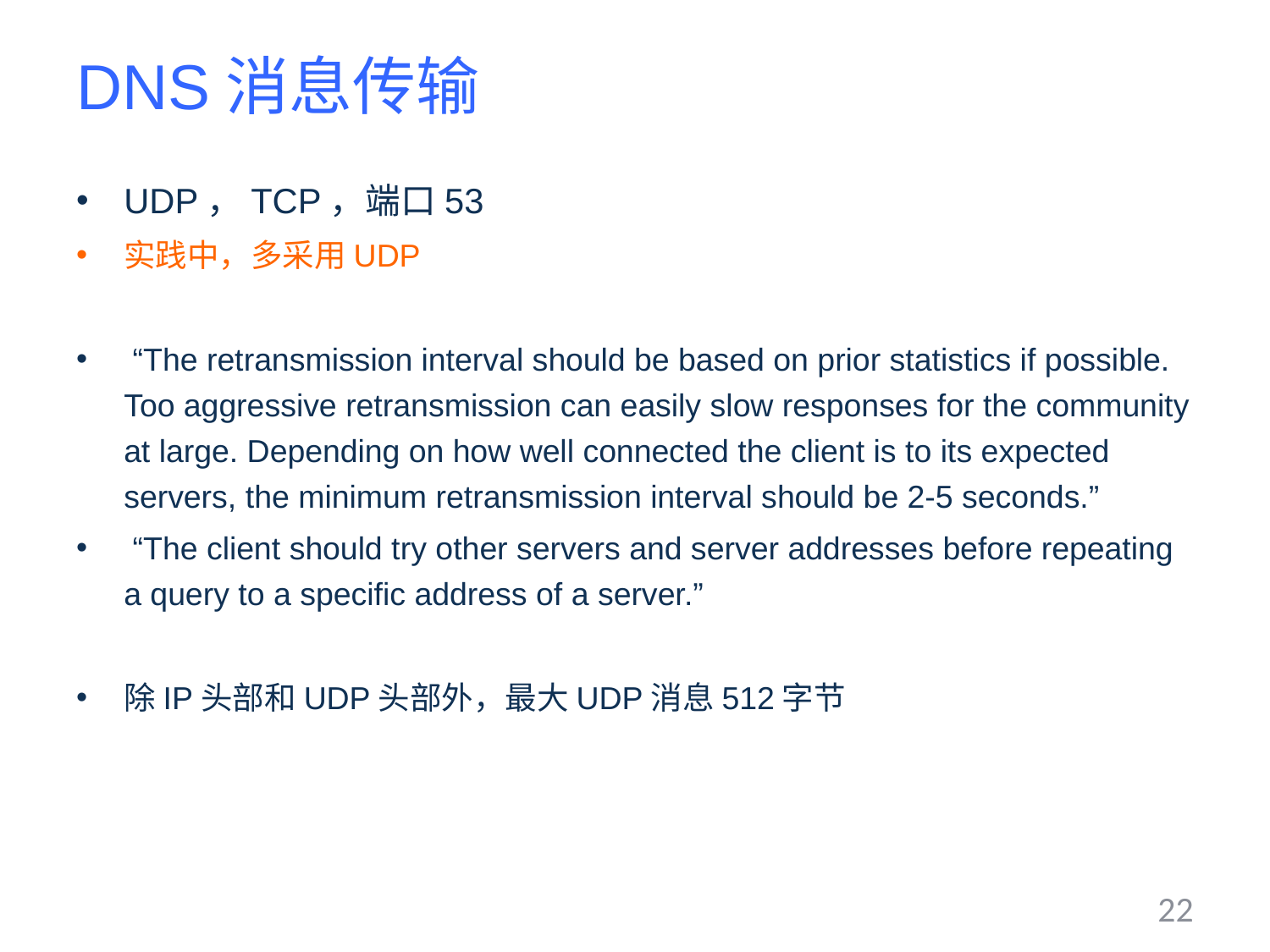

# DNS消息传输
UDP，TCP，端口53
实践中，多采用UDP

 “The retransmission interval should be based on prior statistics if possible. Too aggressive retransmission can easily slow responses for the community at large. Depending on how well connected the client is to its expected servers, the minimum retransmission interval should be 2-5 seconds.”
 “The client should try other servers and server addresses before repeating a query to a specific address of a server.”

除IP头部和UDP头部外，最大UDP消息512字节

22